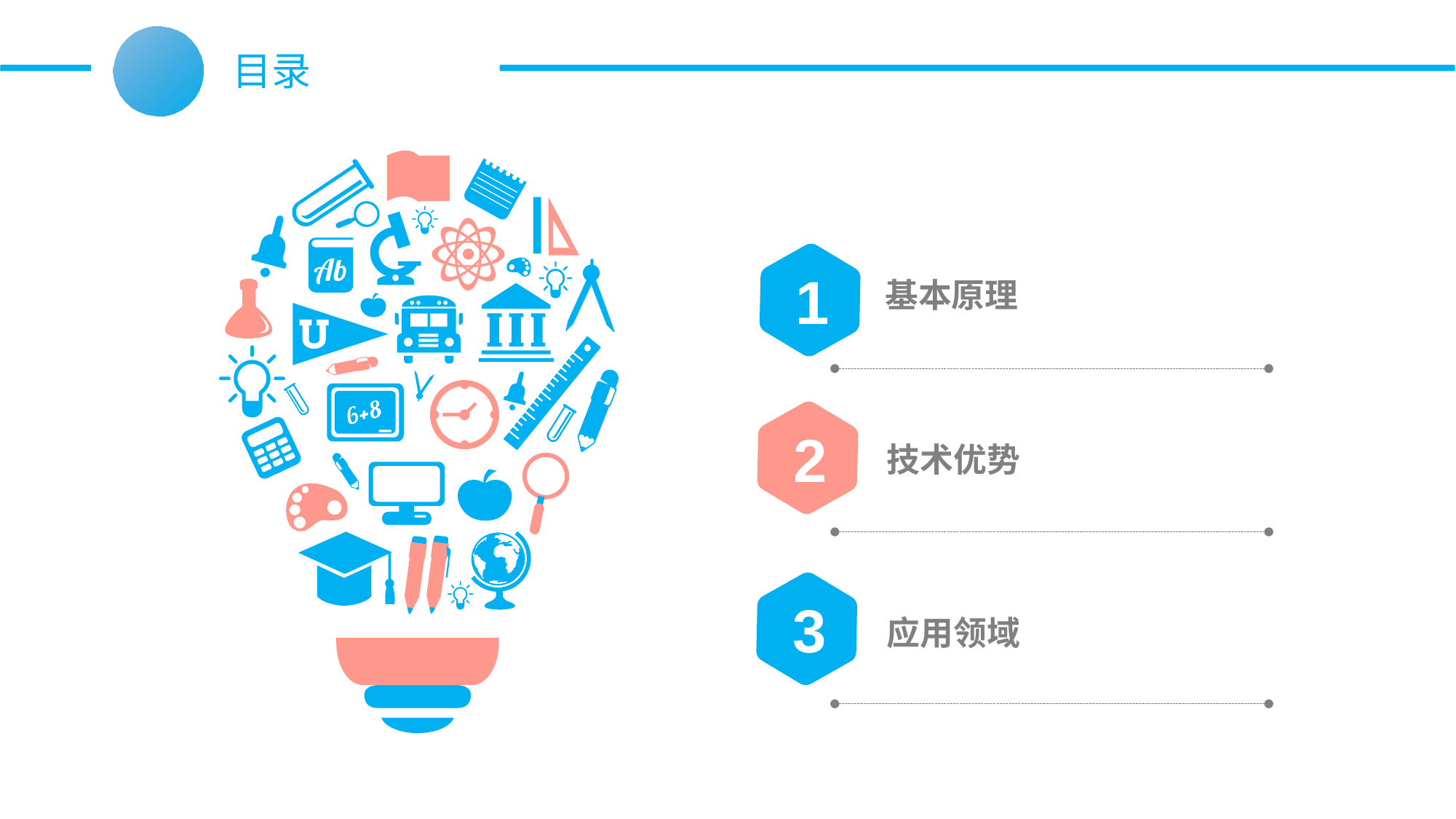

目录

1

基本原理

2

技术优势

3

应用领域